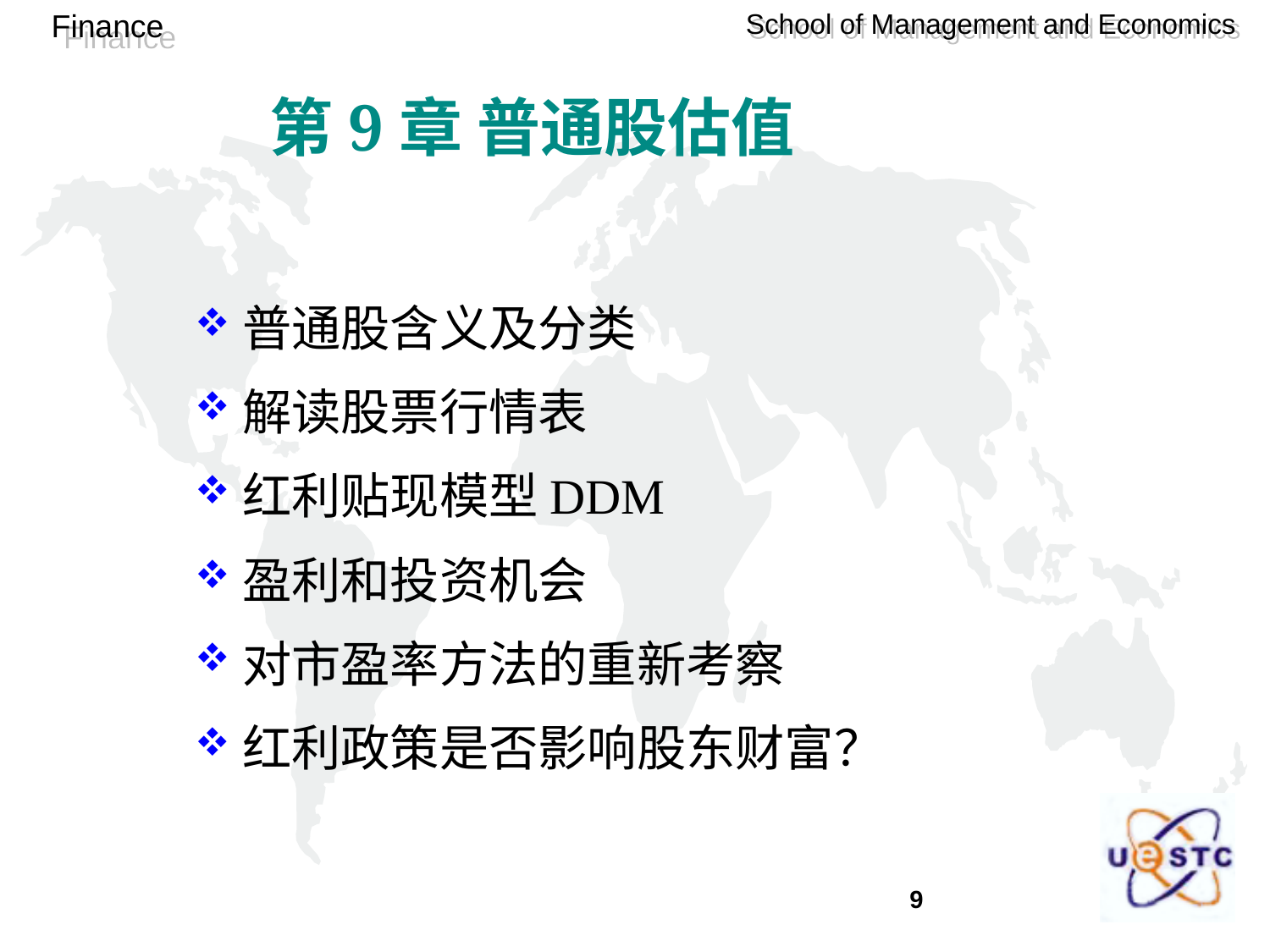

第9章 普通股估值
普通股含义及分类
解读股票行情表
红利贴现模型DDM
盈利和投资机会
对市盈率方法的重新考察
红利政策是否影响股东财富？